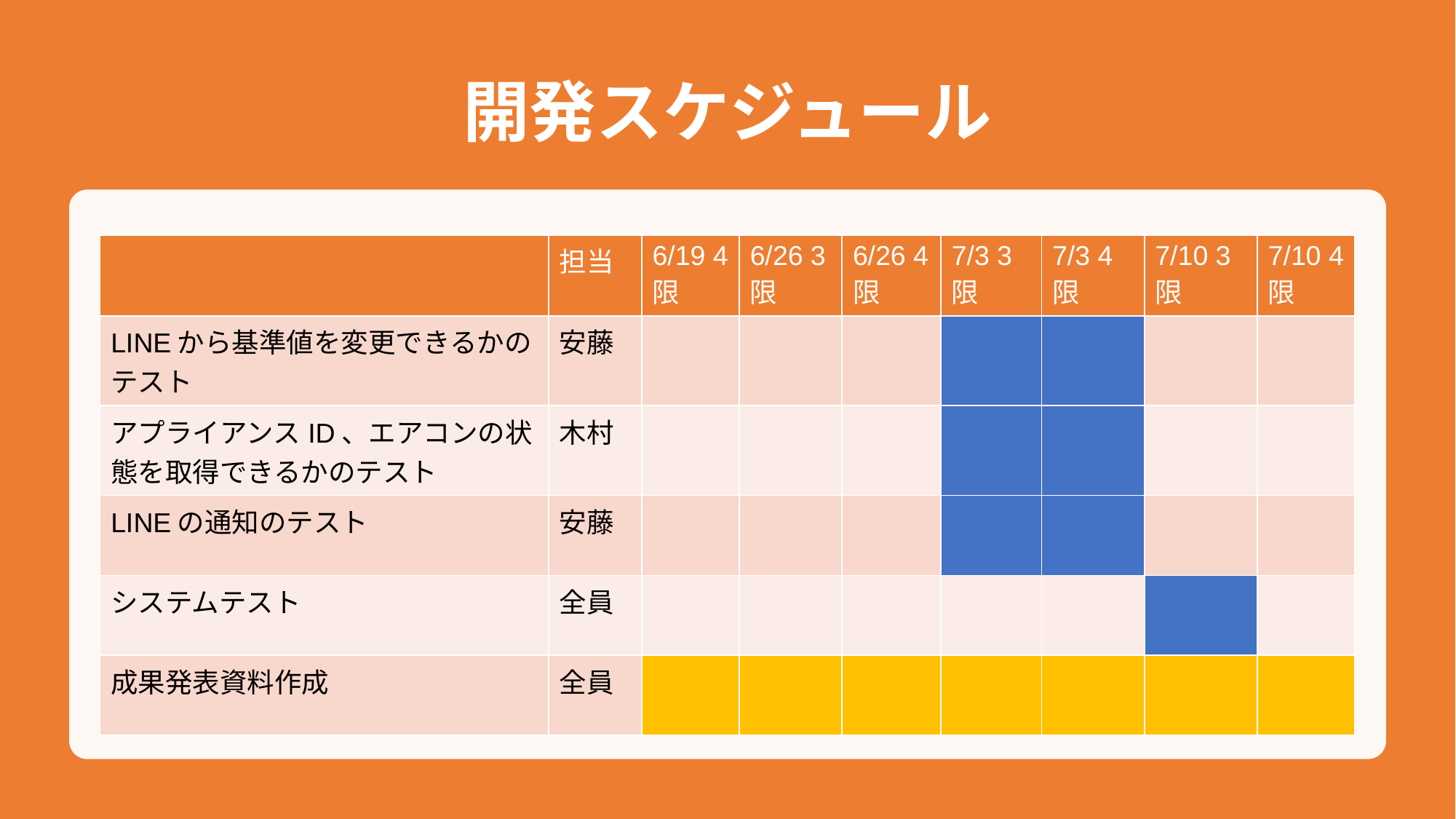

# 開発スケジュール

|  | 担当 | 6/19 4限 | 6/26 3限 | 6/26 4限 | 7/3 3限 | 7/3 4限 | 7/10 3限 | 7/10 4限 |
| --- | --- | --- | --- | --- | --- | --- | --- | --- |
| LINEから基準値を変更できるかのテスト | 安藤 |  |  |  |  |  |  |  |
| アプライアンスID、エアコンの状態を取得できるかのテスト | 木村 |  |  |  |  |  |  |  |
| LINEの通知のテスト | 安藤 |  |  |  |  |  |  |  |
| システムテスト | 全員 |  |  |  |  |  |  |  |
| 成果発表資料作成 | 全員 |  |  |  |  |  |  |  |